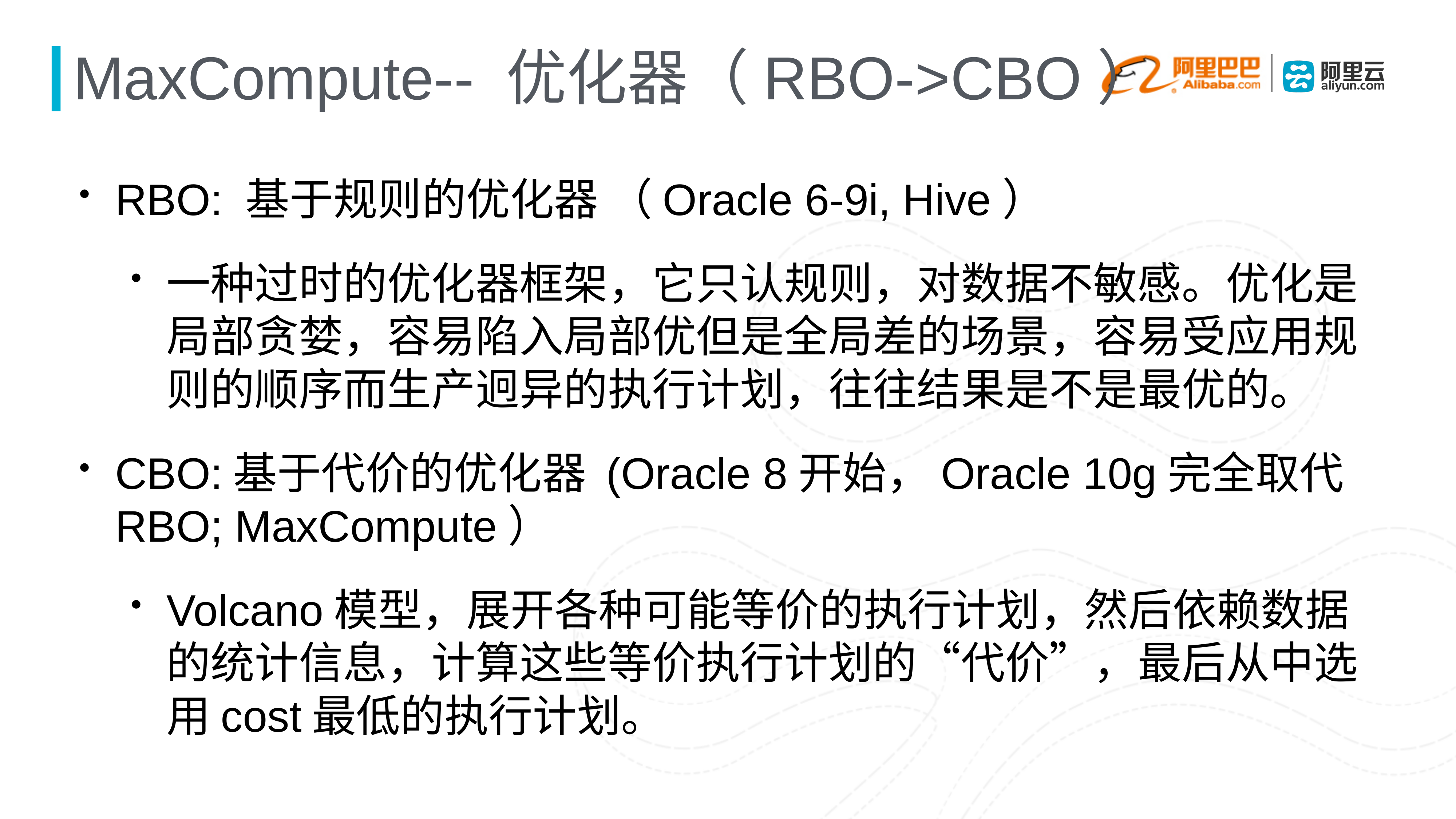

# MaxCompute-- 优化器（RBO->CBO）
RBO: 基于规则的优化器 （Oracle 6-9i, Hive）
一种过时的优化器框架，它只认规则，对数据不敏感。优化是局部贪婪，容易陷入局部优但是全局差的场景，容易受应用规则的顺序而生产迥异的执行计划，往往结果是不是最优的。
CBO:基于代价的优化器 (Oracle 8开始，Oracle 10g完全取代RBO; MaxCompute）
Volcano模型，展开各种可能等价的执行计划，然后依赖数据的统计信息，计算这些等价执行计划的“代价”，最后从中选用cost最低的执行计划。